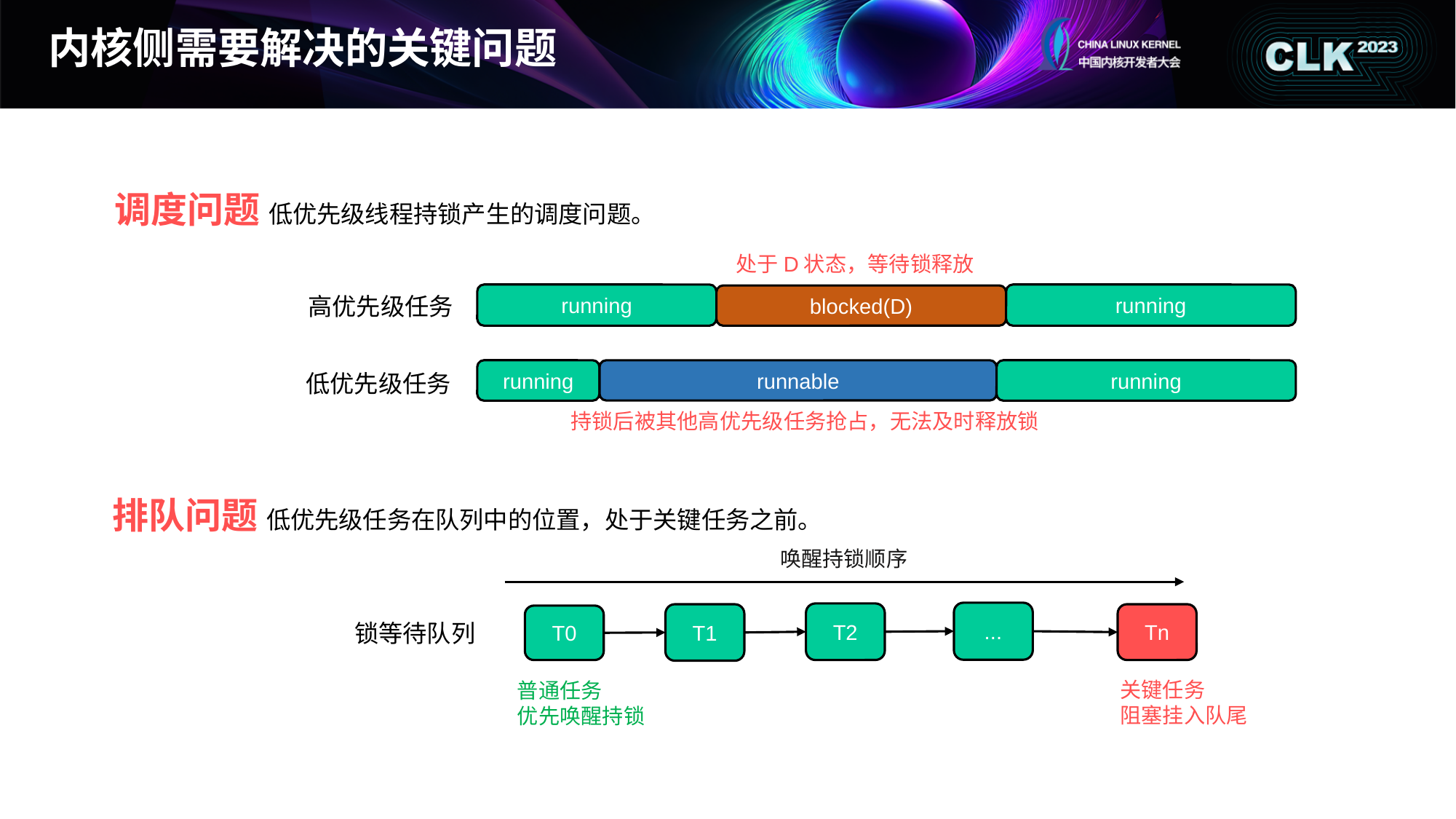

内核侧需要解决的关键问题
调度问题 低优先级线程持锁产生的调度问题。
处于D状态，等待锁释放
running
running
blocked(D)
高优先级任务
running
runnable
running
低优先级任务
持锁后被其他高优先级任务抢占，无法及时释放锁
排队问题 低优先级任务在队列中的位置，处于关键任务之前。
唤醒持锁顺序
...
T2
T1
Tn
T0
锁等待队列
关键任务
阻塞挂入队尾
普通任务
优先唤醒持锁